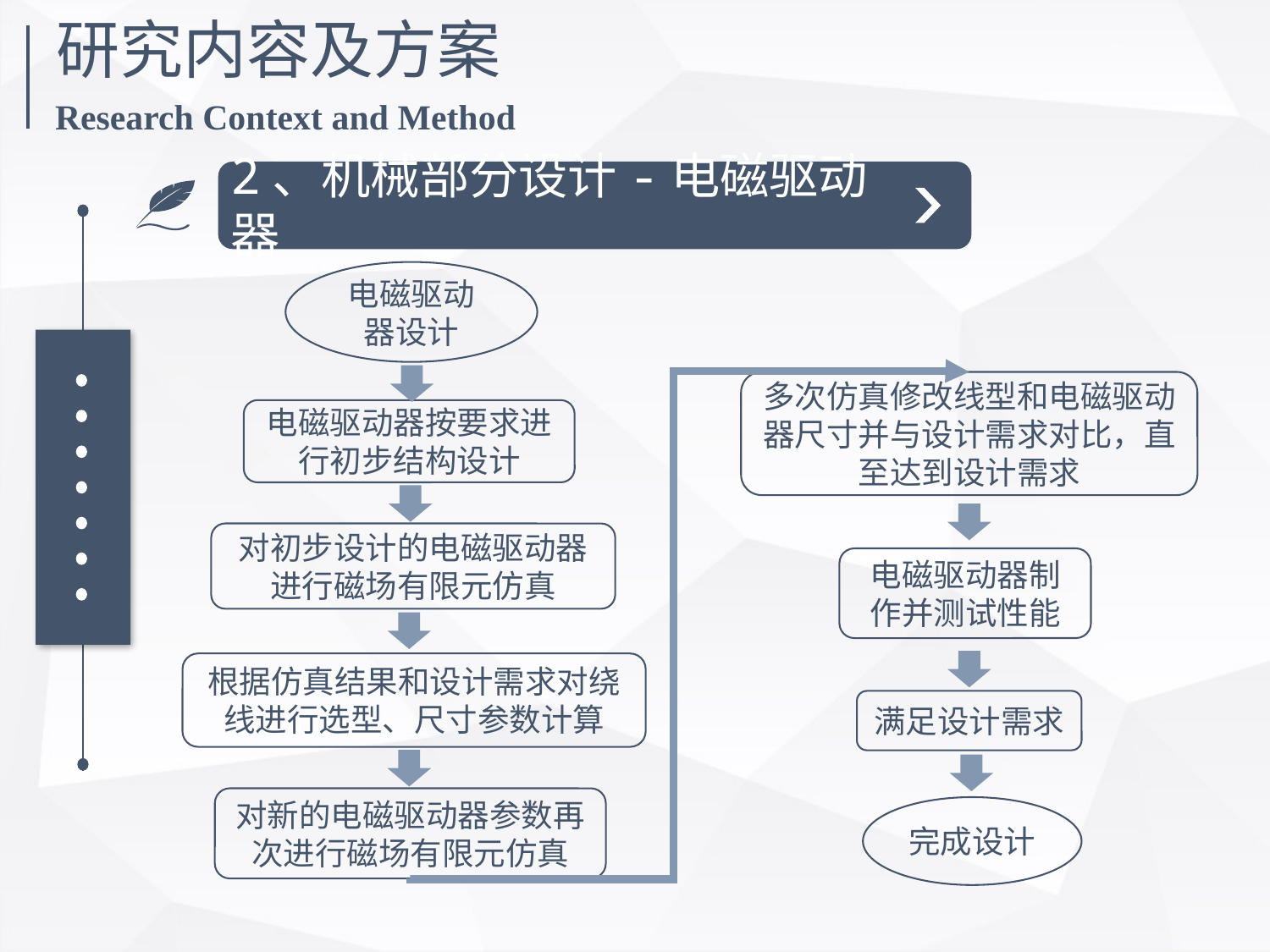

研究内容及方案
Research Context and Method
2、机械部分设计-电磁驱动器

电磁驱动器设计

多次仿真修改线型和电磁驱动器尺寸并与设计需求对比，直至达到设计需求
电磁驱动器按要求进行初步结构设计

对初步设计的电磁驱动器进行磁场有限元仿真

电磁驱动器制作并测试性能

根据仿真结果和设计需求对绕线进行选型、尺寸参数计算
满足设计需求

对新的电磁驱动器参数再次进行磁场有限元仿真
完成设计